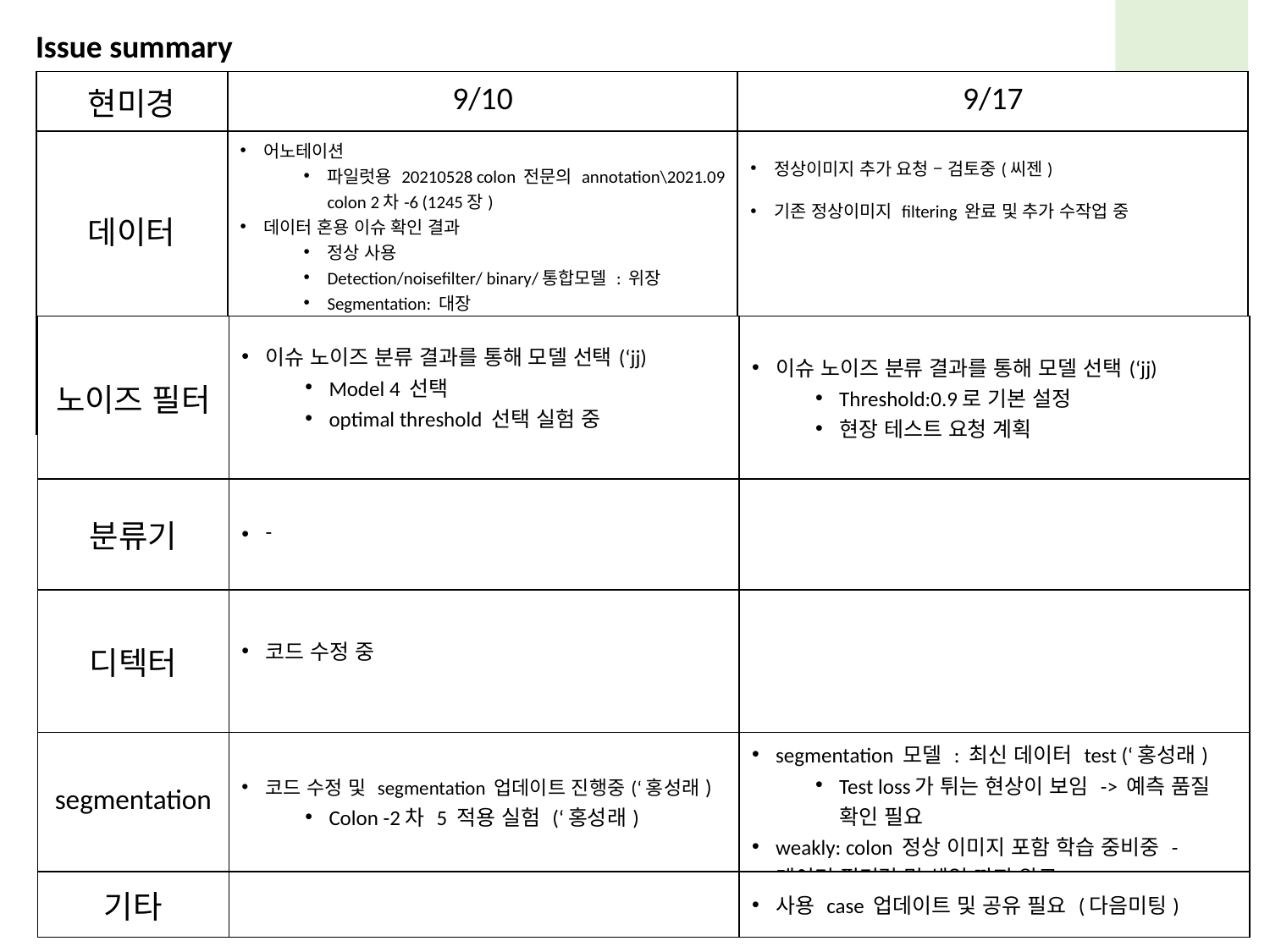

Issue summary
| 현미경 | 9/10 | 9/17 |
| --- | --- | --- |
| 데이터 | 어노테이션 파일럿용 20210528 colon 전문의 annotation\2021.09 colon 2차-6 (1245장) 데이터 혼용 이슈 확인 결과 정상 사용 Detection/noisefilter/ binary/통합모델 : 위장 Segmentation: 대장 | 정상이미지 추가 요청 – 검토중(씨젠) 기존 정상이미지 filtering 완료 및 추가 수작업 중 |
|  |  |  |
| 노이즈 필터 | 이슈 노이즈 분류 결과를 통해 모델 선택(‘jj) Model 4 선택 optimal threshold 선택 실험 중 | 이슈 노이즈 분류 결과를 통해 모델 선택(‘jj) Threshold:0.9로 기본 설정 현장 테스트 요청 계획 |
| --- | --- | --- |
| 분류기 | - |  |
| 디텍터 | 코드 수정 중 |  |
| segmentation | 코드 수정 및 segmentation 업데이트 진행중(‘홍성래) Colon -2차 5 적용 실험 (‘홍성래) | segmentation 모델 : 최신 데이터 test (‘홍성래) Test loss가 튀는 현상이 보임 -> 예측 품질 확인 필요 weakly: colon 정상 이미지 포함 학습 중비중 -데이터 필터링 및 셋업 까지 완료 |
| 기타 |  | 사용 case 업데이트 및 공유 필요 (다음미팅) |